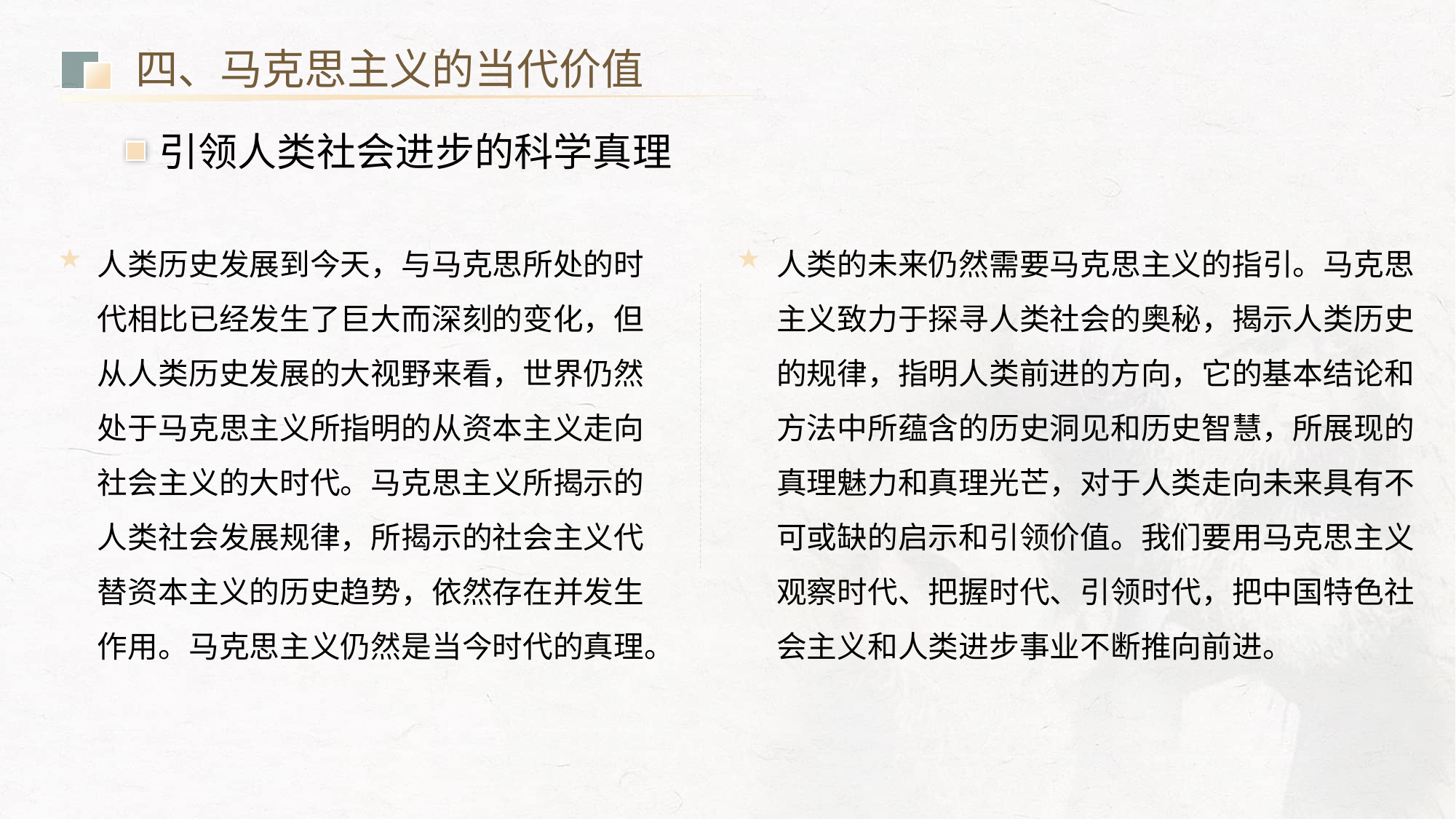

四、马克思主义的当代价值

引领人类社会进步的科学真理

人类历史发展到今天，与马克思所处的时代相比已经发生了巨大而深刻的变化，但从人类历史发展的大视野来看，世界仍然处于马克思主义所指明的从资本主义走向社会主义的大时代。马克思主义所揭示的人类社会发展规律，所揭示的社会主义代替资本主义的历史趋势，依然存在并发生作用。马克思主义仍然是当今时代的真理。
人类的未来仍然需要马克思主义的指引。马克思主义致力于探寻人类社会的奥秘，揭示人类历史的规律，指明人类前进的方向，它的基本结论和方法中所蕴含的历史洞见和历史智慧，所展现的真理魅力和真理光芒，对于人类走向未来具有不可或缺的启示和引领价值。我们要用马克思主义观察时代、把握时代、引领时代，把中国特色社会主义和人类进步事业不断推向前进。